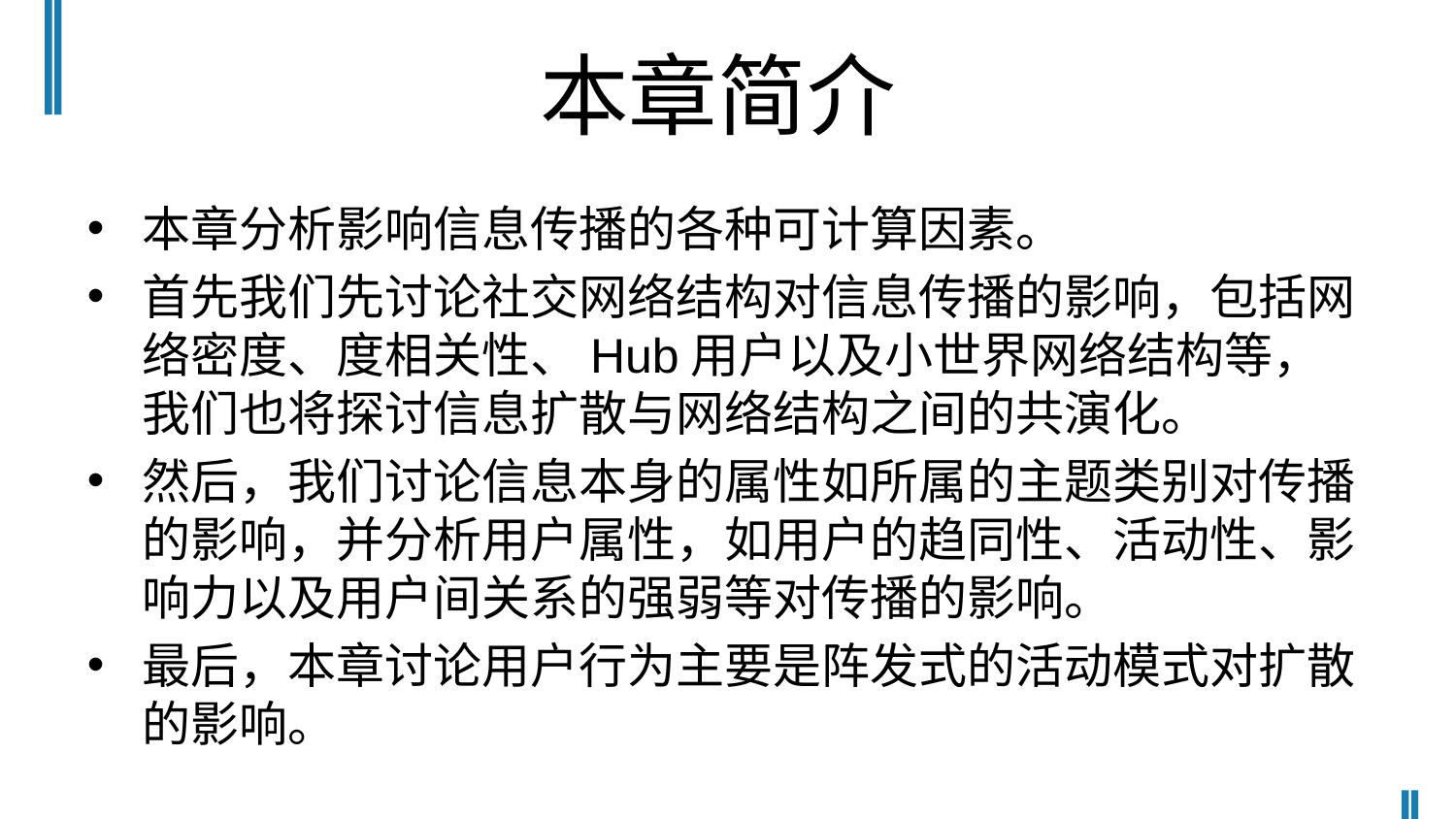

# 本章简介
本章分析影响信息传播的各种可计算因素。
首先我们先讨论社交网络结构对信息传播的影响，包括网络密度、度相关性、Hub用户以及小世界网络结构等，我们也将探讨信息扩散与网络结构之间的共演化。
然后，我们讨论信息本身的属性如所属的主题类别对传播的影响，并分析用户属性，如用户的趋同性、活动性、影响力以及用户间关系的强弱等对传播的影响。
最后，本章讨论用户行为主要是阵发式的活动模式对扩散的影响。